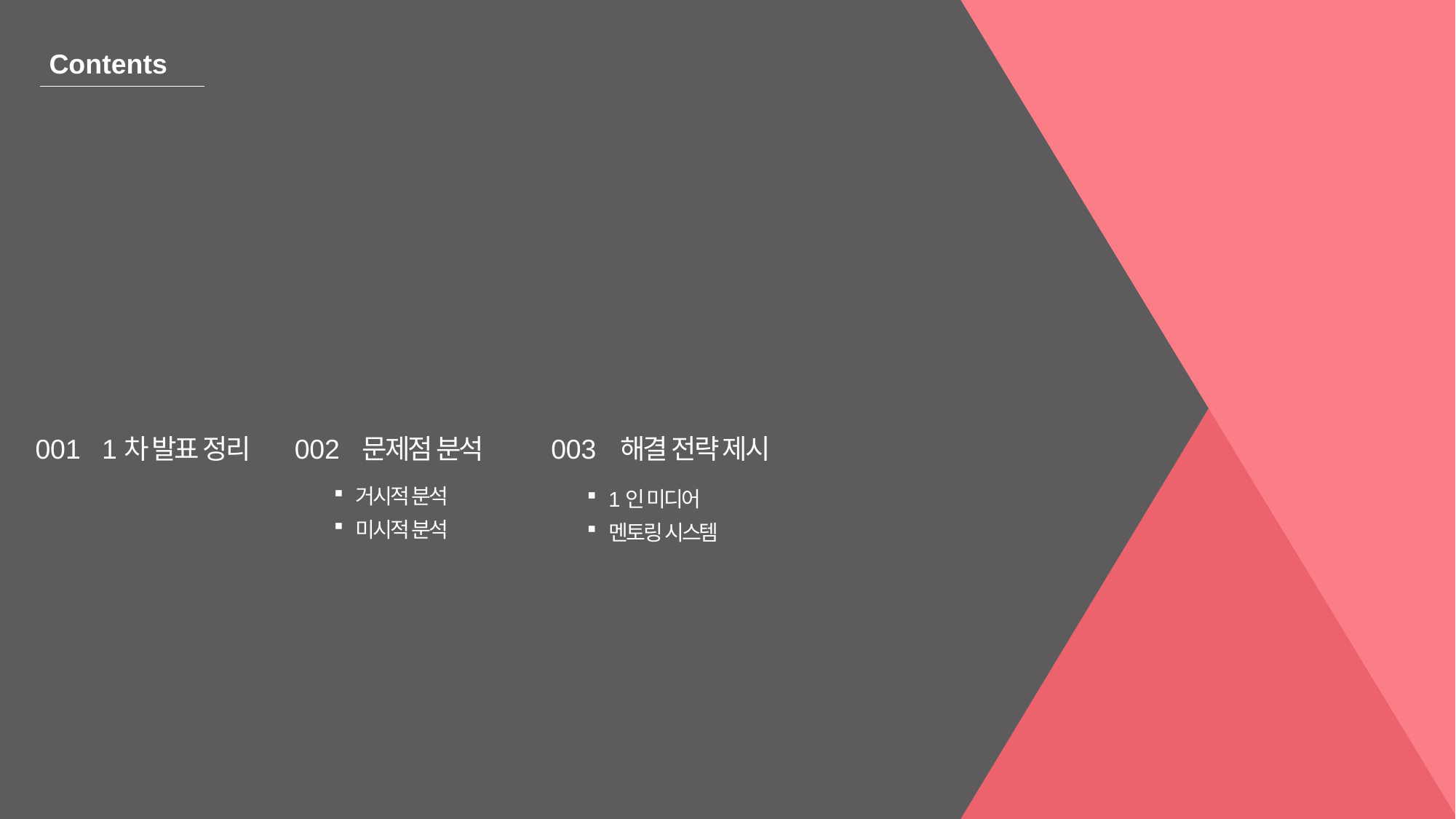

Contents
001
1차 발표 정리
002
문제점 분석
003
해결 전략 제시

거시적 분석
미시적 분석
1인 미디어
멘토링 시스템